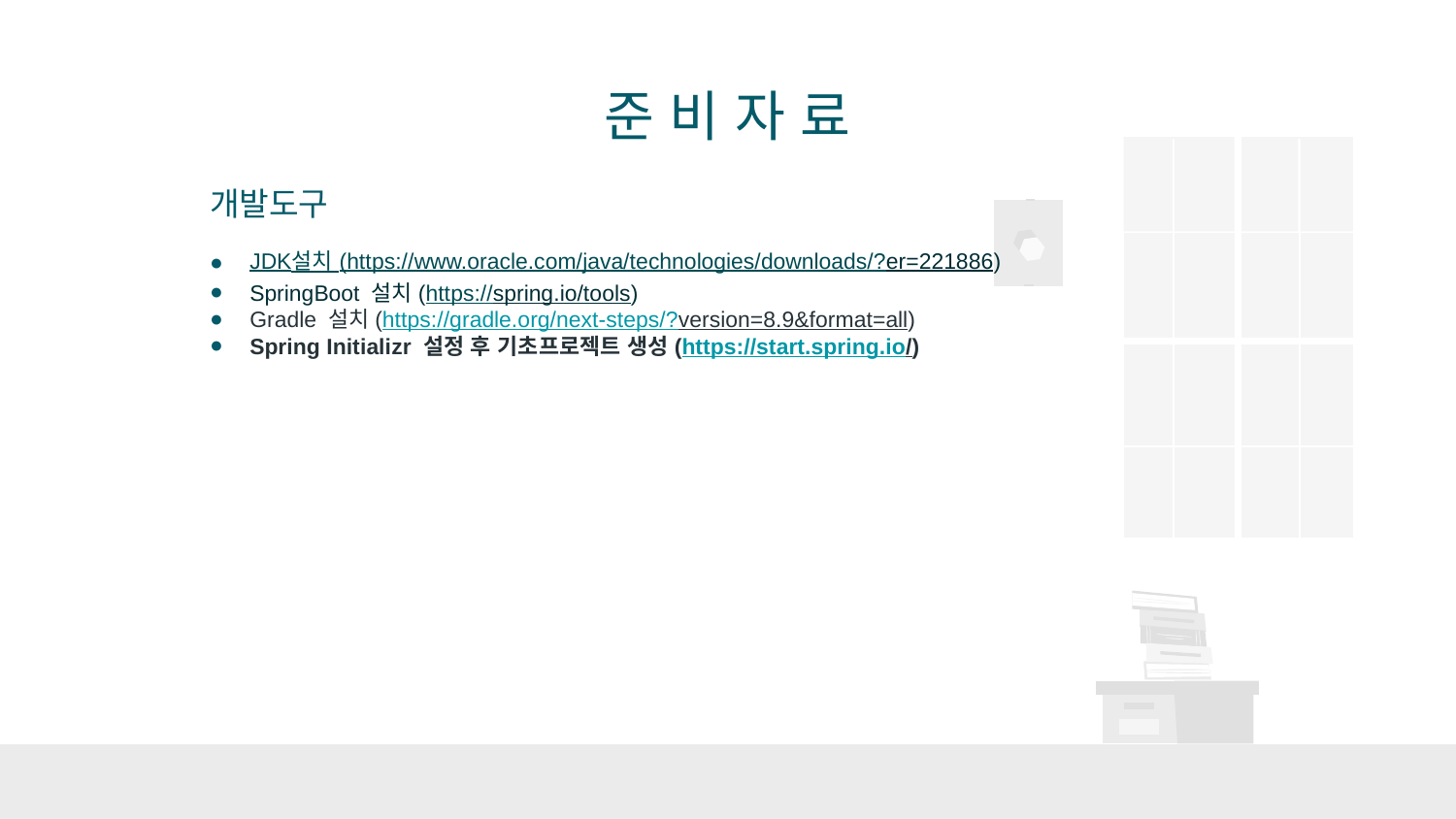

준 비 자 료
개발도구
JDK설치 (https://www.oracle.com/java/technologies/downloads/?er=221886)
SpringBoot 설치(https://spring.io/tools)
Gradle 설치(https://gradle.org/next-steps/?version=8.9&format=all)
Spring Initializr 설정 후 기초프로젝트 생성(https://start.spring.io/)